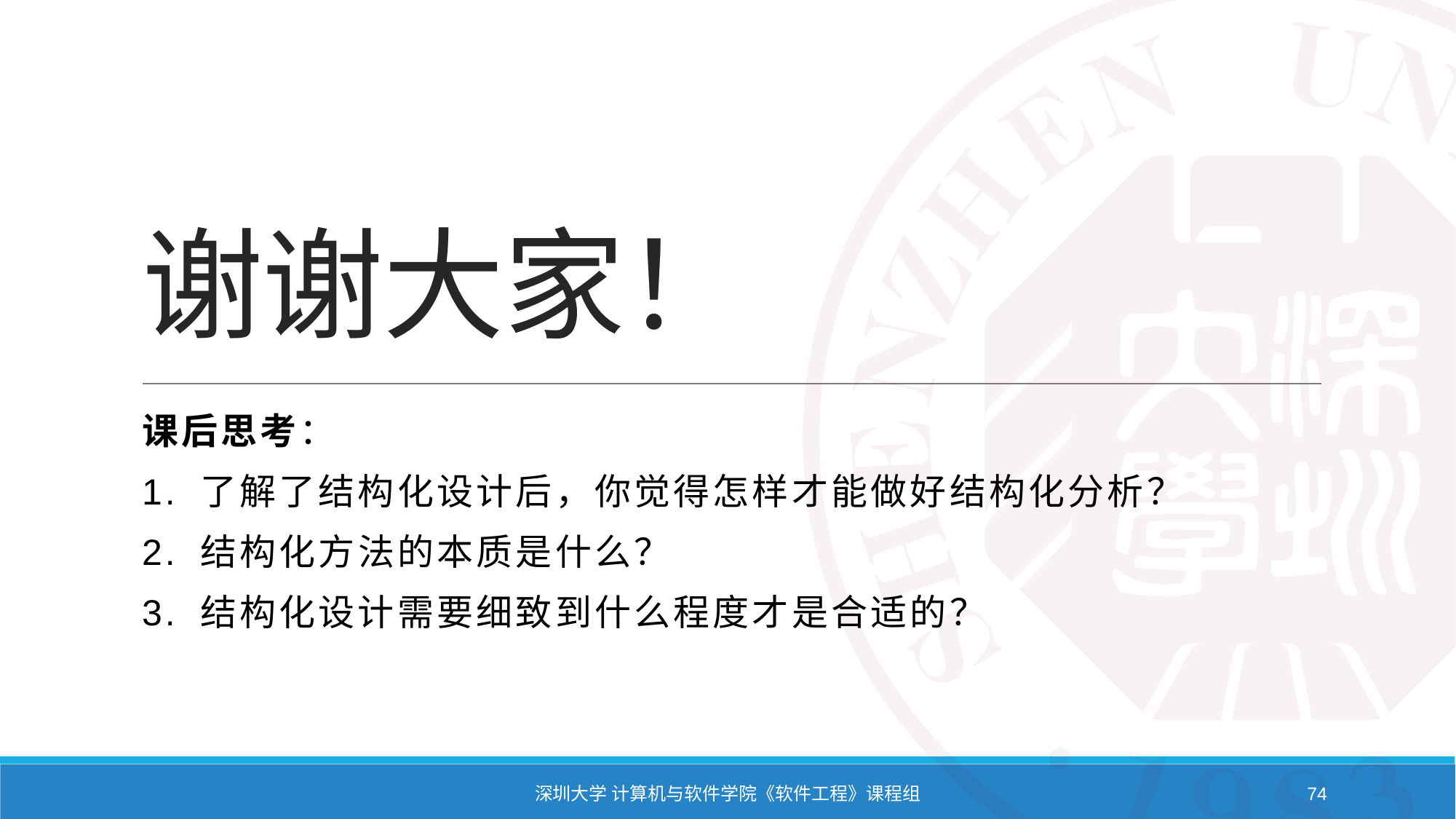

# 谢谢大家！
课后思考：
1. 了解了结构化设计后，你觉得怎样才能做好结构化分析？
2. 结构化方法的本质是什么？
3. 结构化设计需要细致到什么程度才是合适的？
深圳大学 计算机与软件学院《软件工程》课程组
74